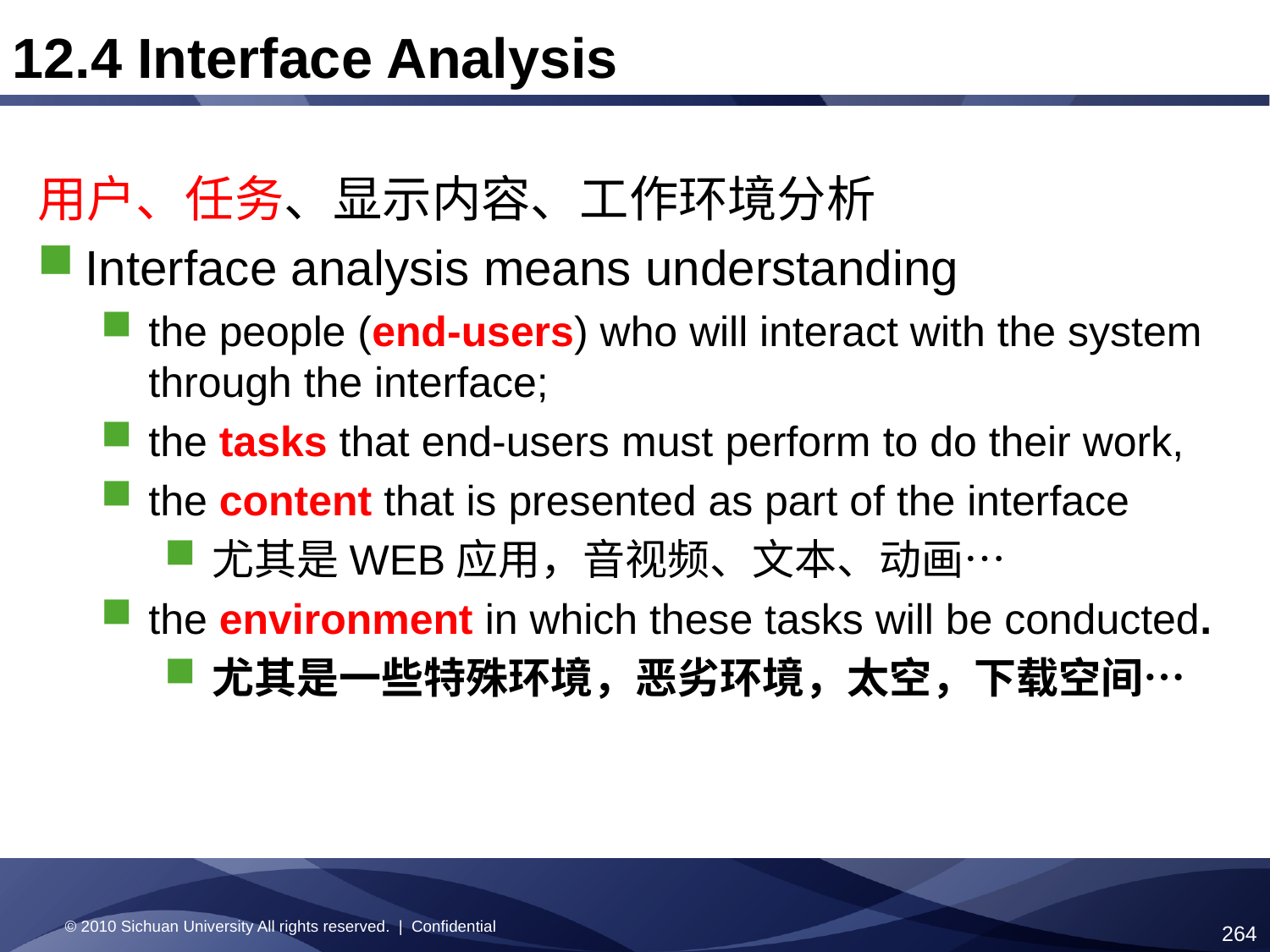

12.4 Interface Analysis
用户、任务、显示内容、工作环境分析
Interface analysis means understanding
the people (end-users) who will interact with the system through the interface;
the tasks that end-users must perform to do their work,
the content that is presented as part of the interface
尤其是WEB应用，音视频、文本、动画…
the environment in which these tasks will be conducted.
尤其是一些特殊环境，恶劣环境，太空，下载空间…
© 2010 Sichuan University All rights reserved.  |  Confidential
264